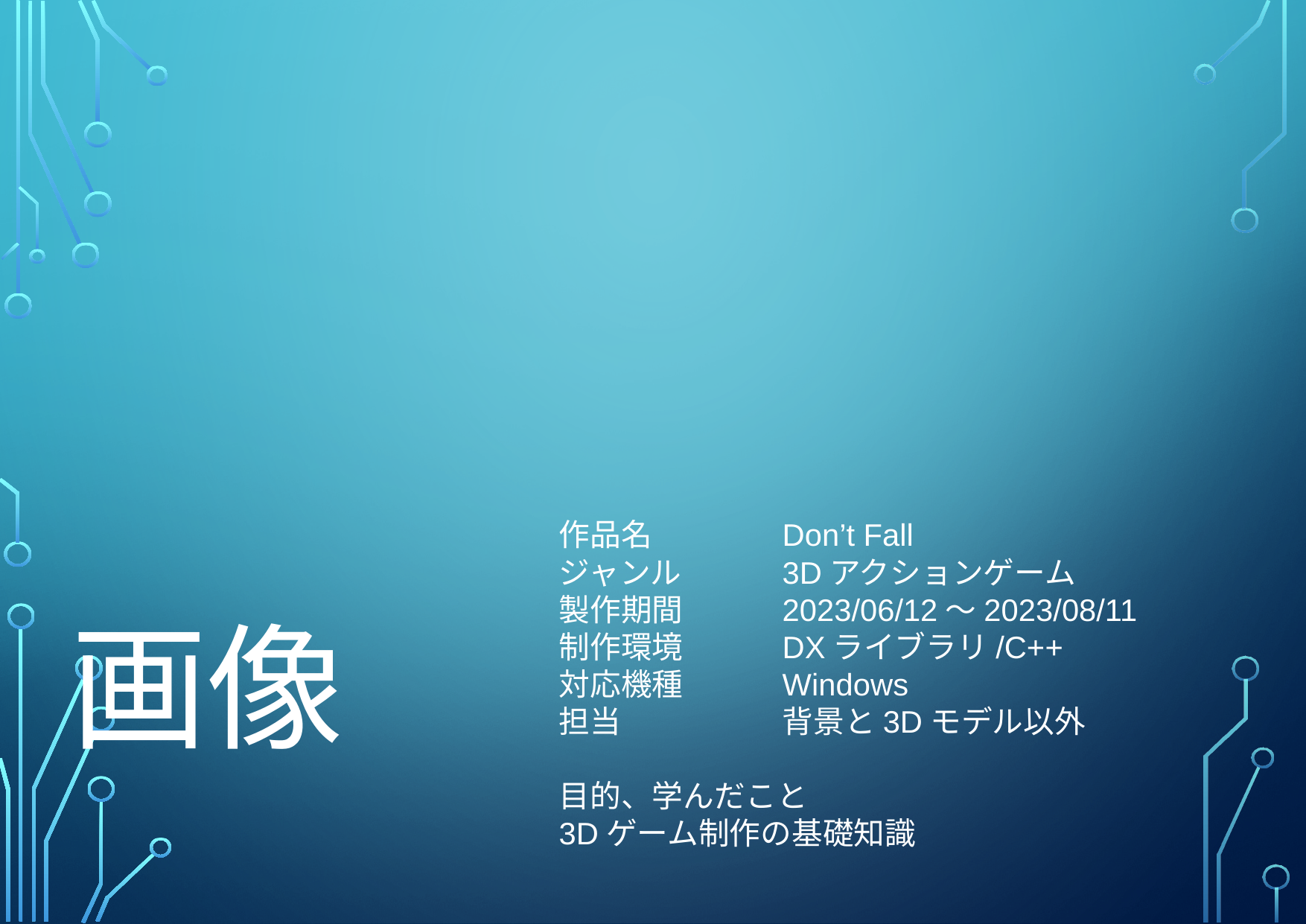

作品名		Don’t Fall
ジャンル	3Dアクションゲーム
製作期間	2023/06/12～2023/08/11
制作環境	DXライブラリ/C++
対応機種	Windows
担当		背景と3Dモデル以外

目的、学んだこと
3Dゲーム制作の基礎知識
画像